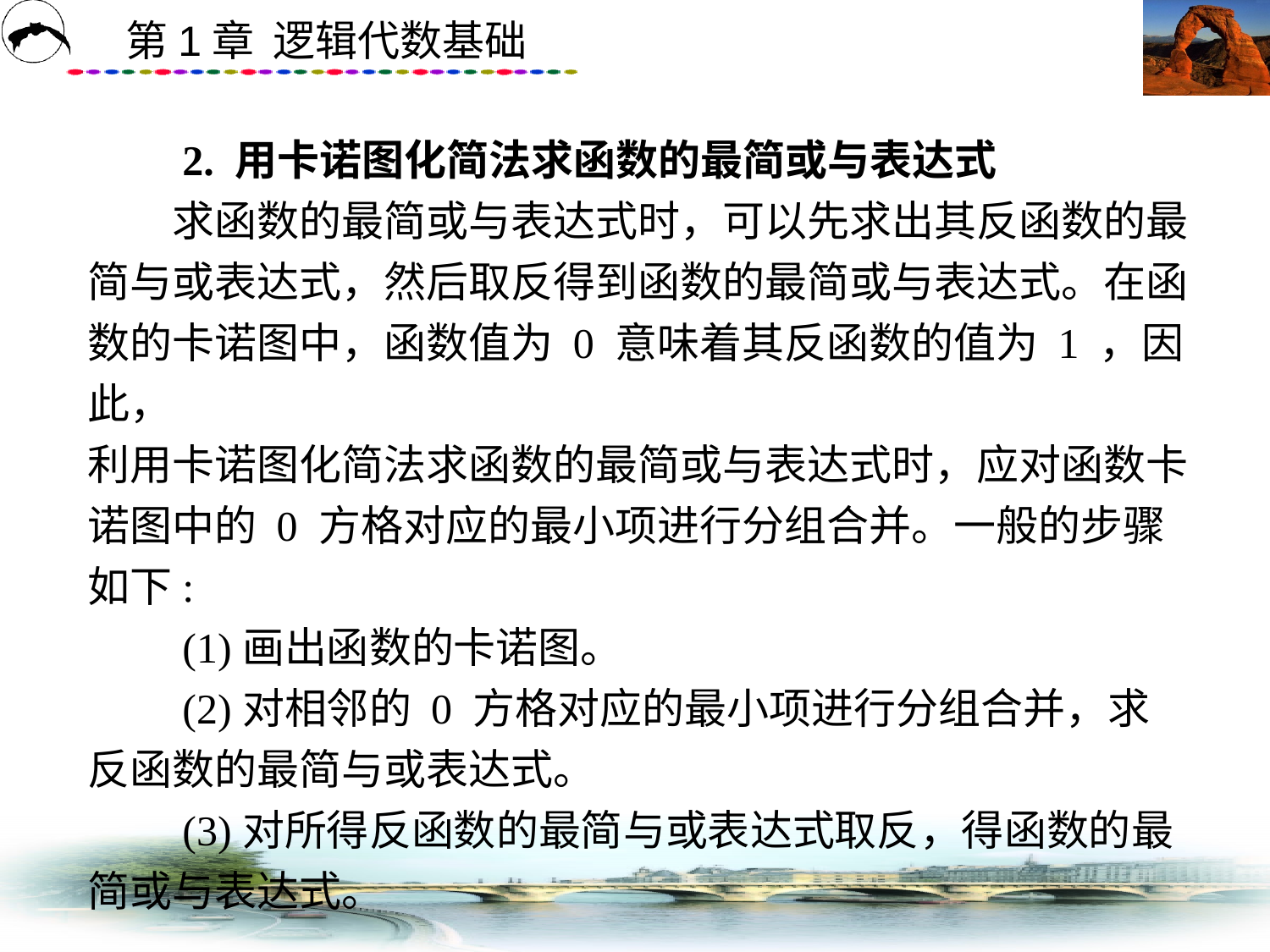

# 2. 用卡诺图化简法求函数的最简或与表达式 　　求函数的最简或与表达式时，可以先求出其反函数的最简与或表达式，然后取反得到函数的最简或与表达式。在函数的卡诺图中，函数值为 0 意味着其反函数的值为 1 ，因此， 利用卡诺图化简法求函数的最简或与表达式时，应对函数卡诺图中的 0 方格对应的最小项进行分组合并。一般的步骤如下: 　　(1)画出函数的卡诺图。 　　(2)对相邻的 0 方格对应的最小项进行分组合并，求反函数的最简与或表达式。 　　(3)对所得反函数的最简与或表达式取反，得函数的最简或与表达式。